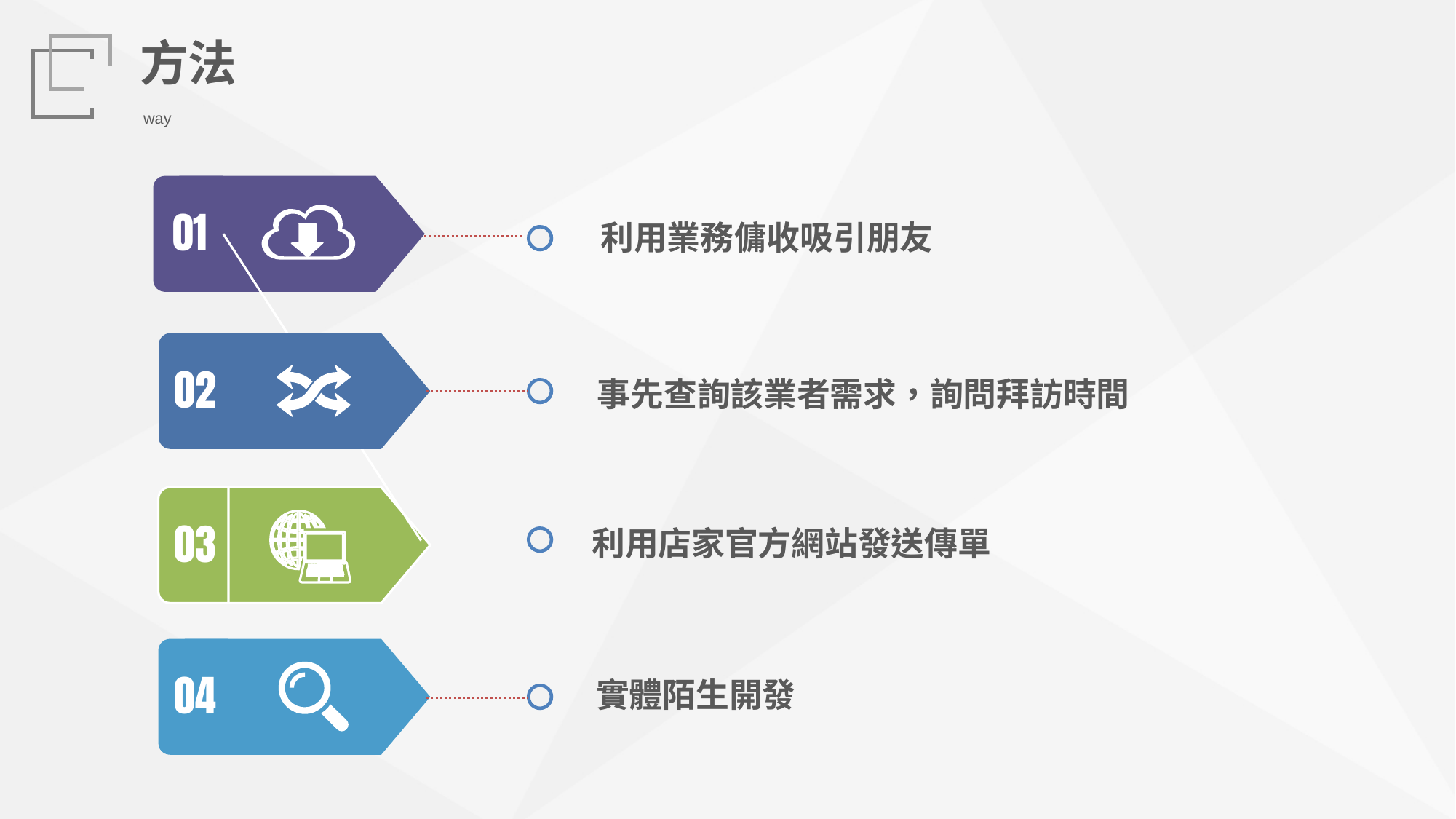

方法

 way

01

利用業務傭收吸引朋友

02

事先查詢該業者需求，詢問拜訪時間

03

利用店家官方網站發送傳單

04

實體陌生開發